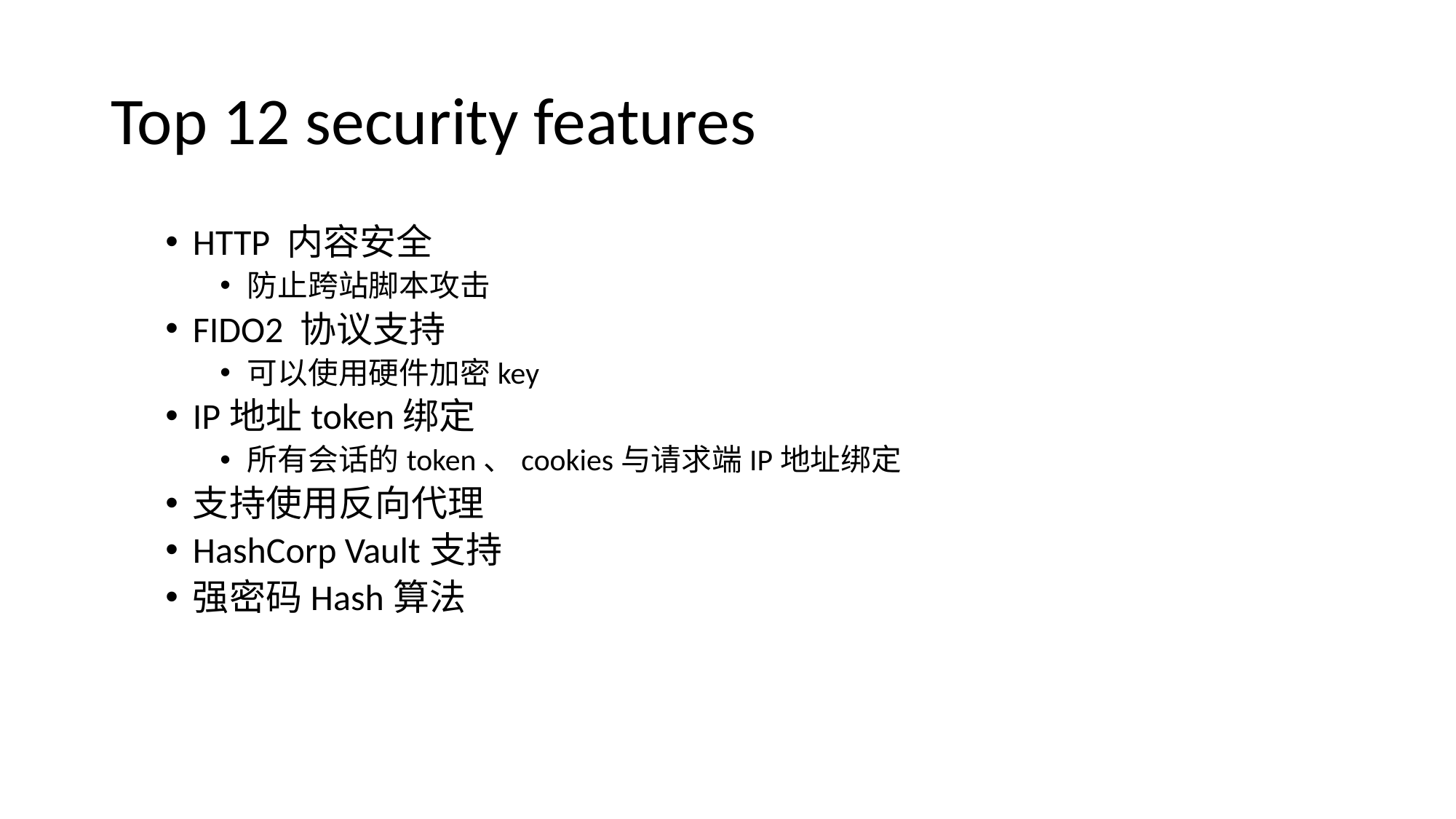

# Top 12 security features
HTTP 内容安全
防止跨站脚本攻击
FIDO2 协议支持
可以使用硬件加密key
IP地址token绑定
所有会话的token、cookies与请求端IP地址绑定
支持使用反向代理
HashCorp Vault支持
强密码Hash算法